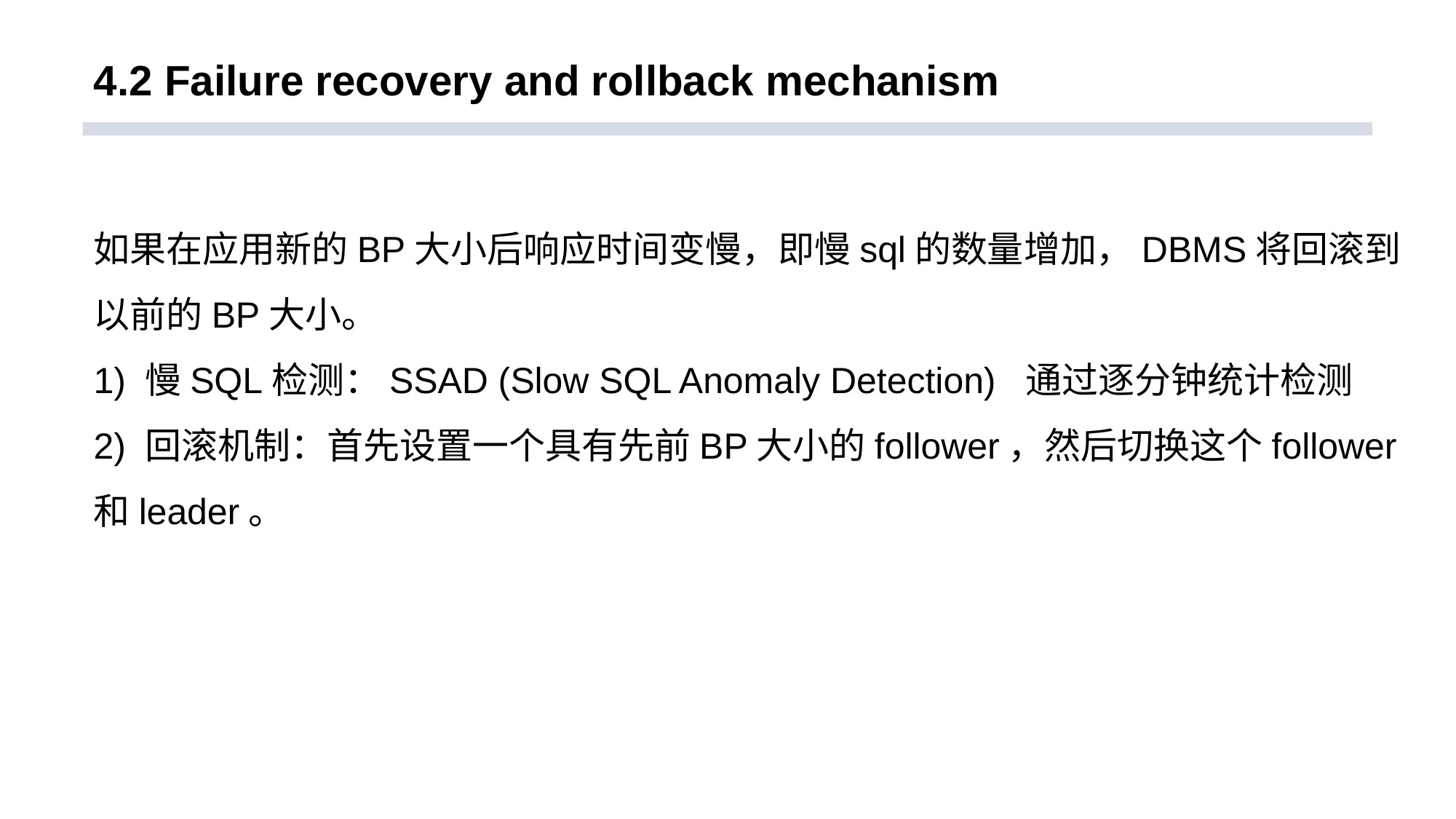

# 4.2 Failure recovery and rollback mechanism
如果在应用新的BP大小后响应时间变慢，即慢sql的数量增加，DBMS将回滚到以前的BP大小。
1) 慢SQL检测：SSAD (Slow SQL Anomaly Detection)  通过逐分钟统计检测
2) 回滚机制：首先设置一个具有先前BP大小的follower，然后切换这个follower和leader。
24